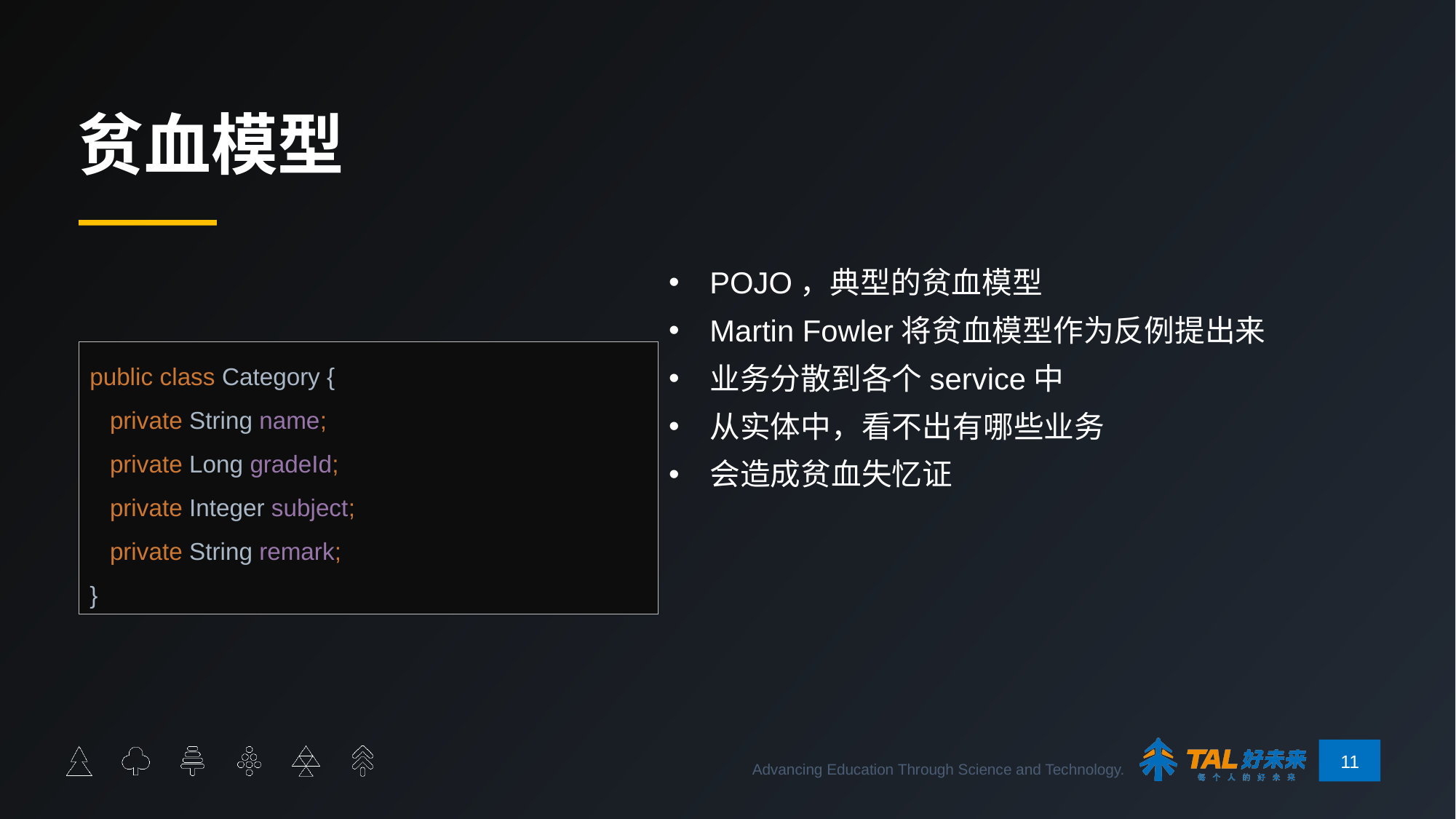

# 贫血模型

POJO，典型的贫血模型
Martin Fowler将贫血模型作为反例提出来
业务分散到各个service中
从实体中，看不出有哪些业务
会造成贫血失忆证
public class Category {
   private String name;
   private Long gradeId;
   private Integer subject;
   private String remark;
}
11